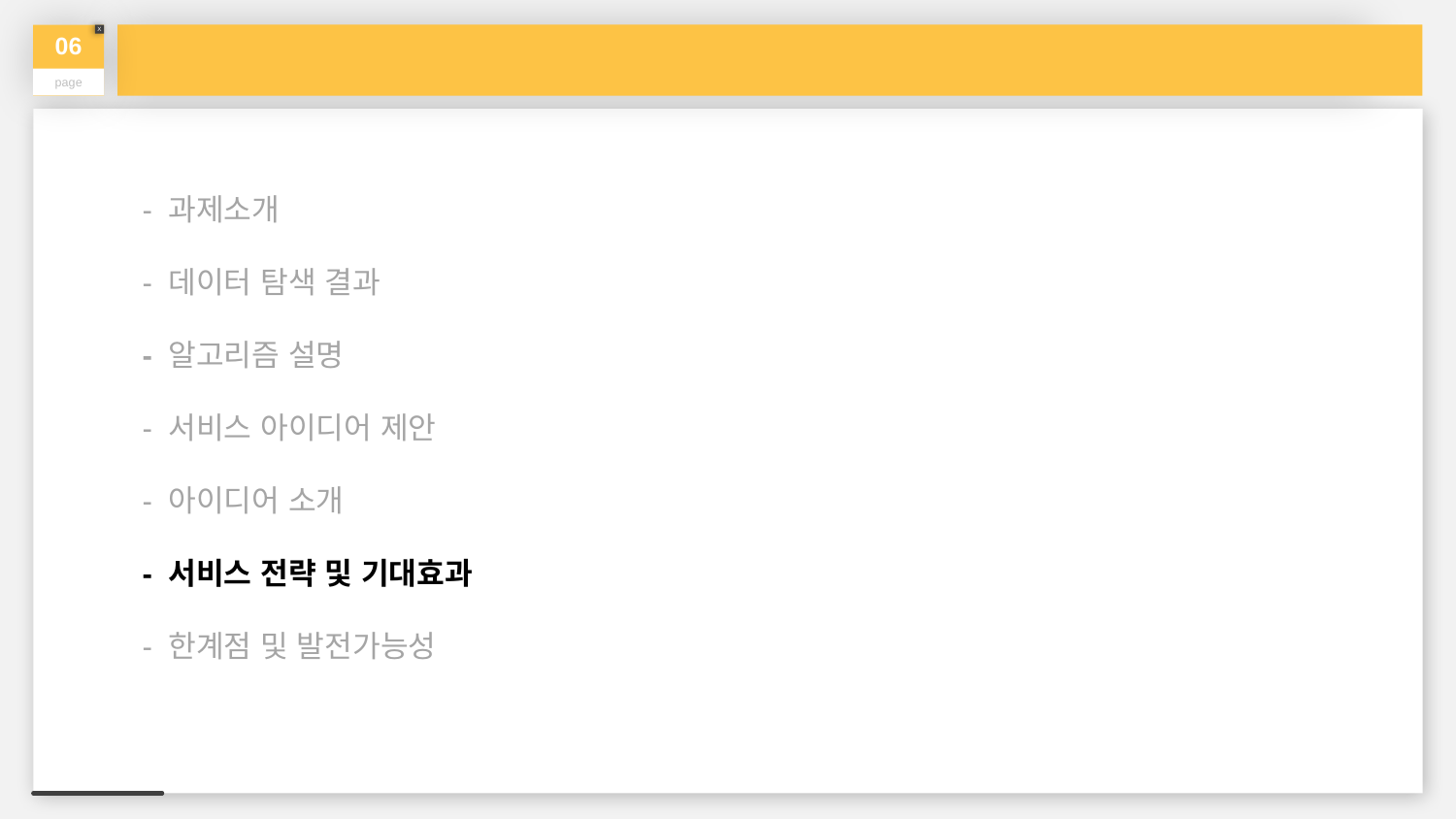

06

page
X

- 과제소개

- 데이터 탐색 결과

- 알고리즘 설명

- 서비스 아이디어 제안

- 아이디어 소개

- 서비스 전략 및 기대효과

- 한계점 및 발전가능성